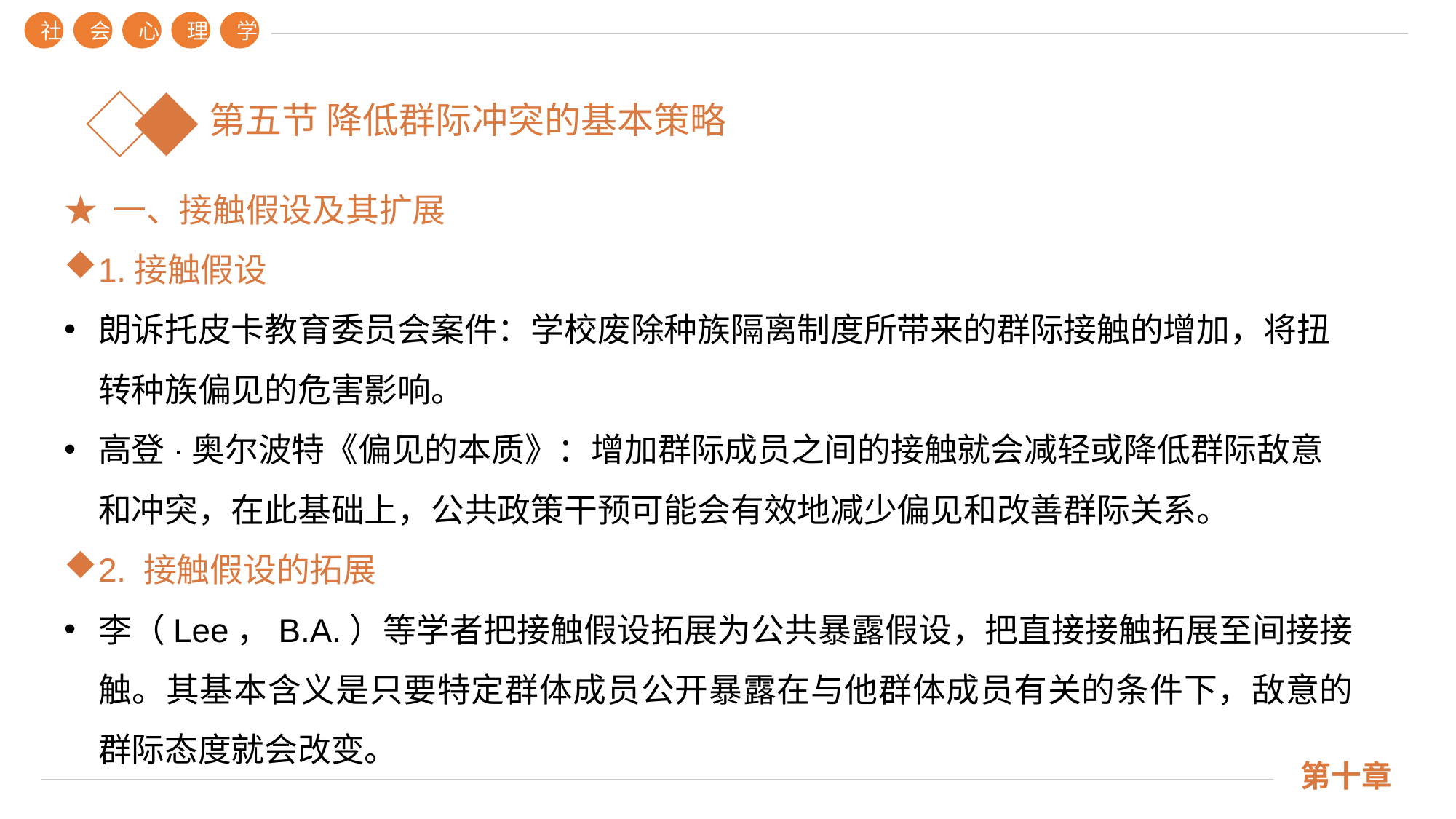

社
会
心
理
学
第十章

第五节 降低群际冲突的基本策略

★ 一、接触假设及其扩展
1.接触假设
朗诉托皮卡教育委员会案件：学校废除种族隔离制度所带来的群际接触的增加，将扭转种族偏见的危害影响。
高登·奥尔波特《偏见的本质》：增加群际成员之间的接触就会减轻或降低群际敌意和冲突，在此基础上，公共政策干预可能会有效地减少偏见和改善群际关系。
2. 接触假设的拓展
李（Lee，B.A.）等学者把接触假设拓展为公共暴露假设，把直接接触拓展至间接接触。其基本含义是只要特定群体成员公开暴露在与他群体成员有关的条件下，敌意的群际态度就会改变。